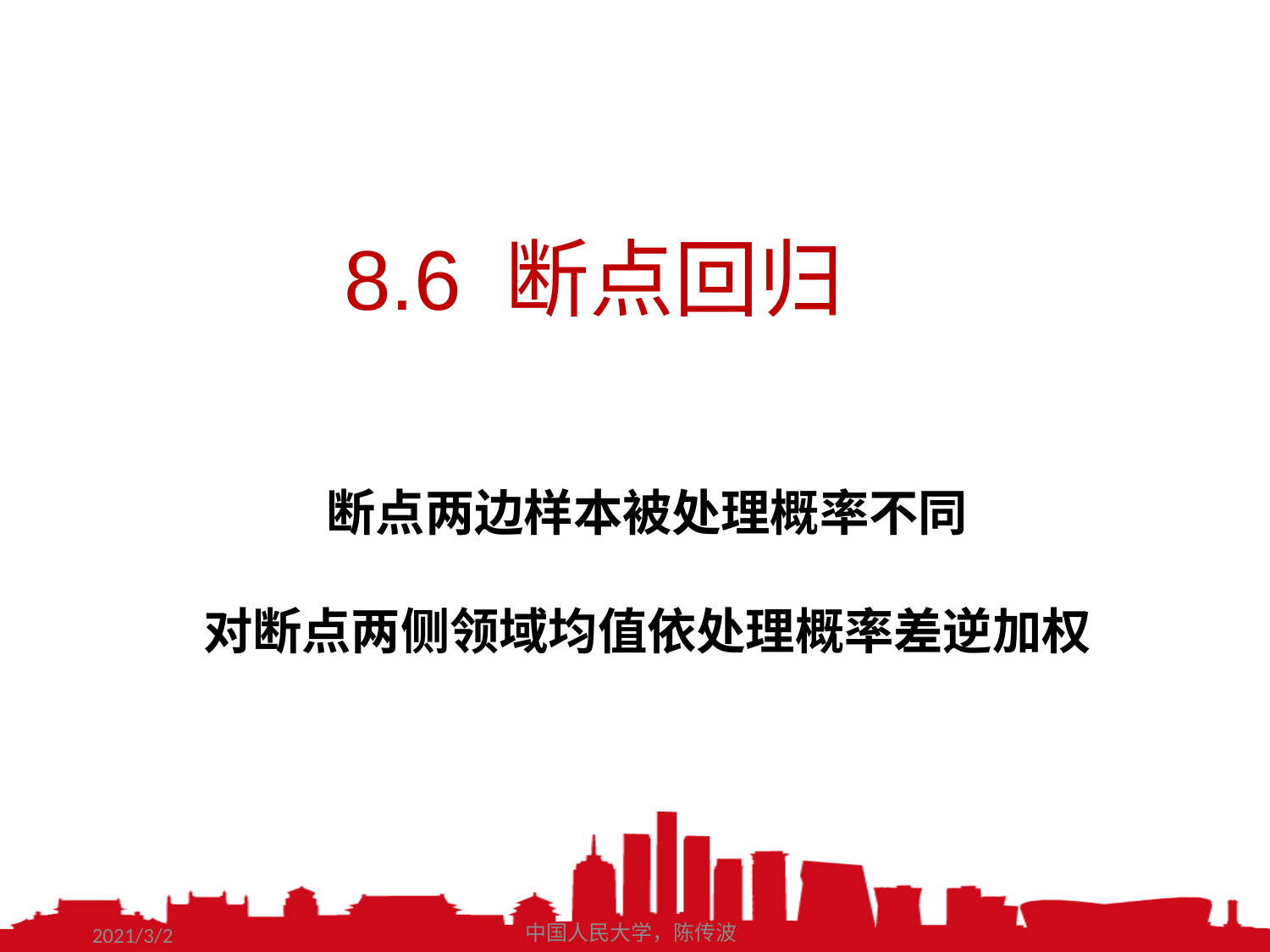

8.6 断点回归
断点两边样本被处理概率不同
对断点两侧领域均值依处理概率差逆加权
2021/3/2
中国人民大学，陈传波